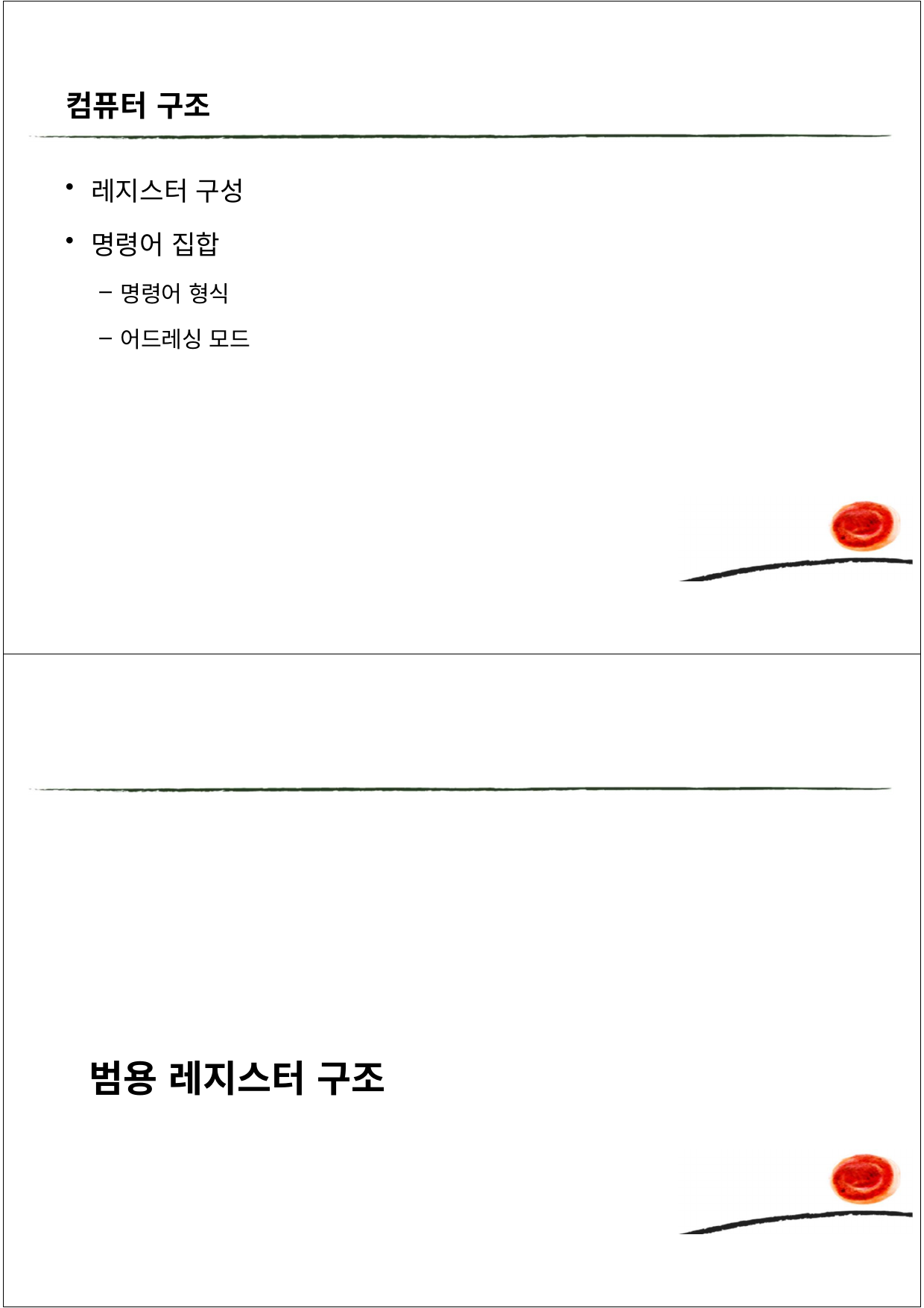

컴퓨터 구조

레지스터 구성
명령어 집합
명령어 형식
어드레싱 모드

범용 레지스터 구조